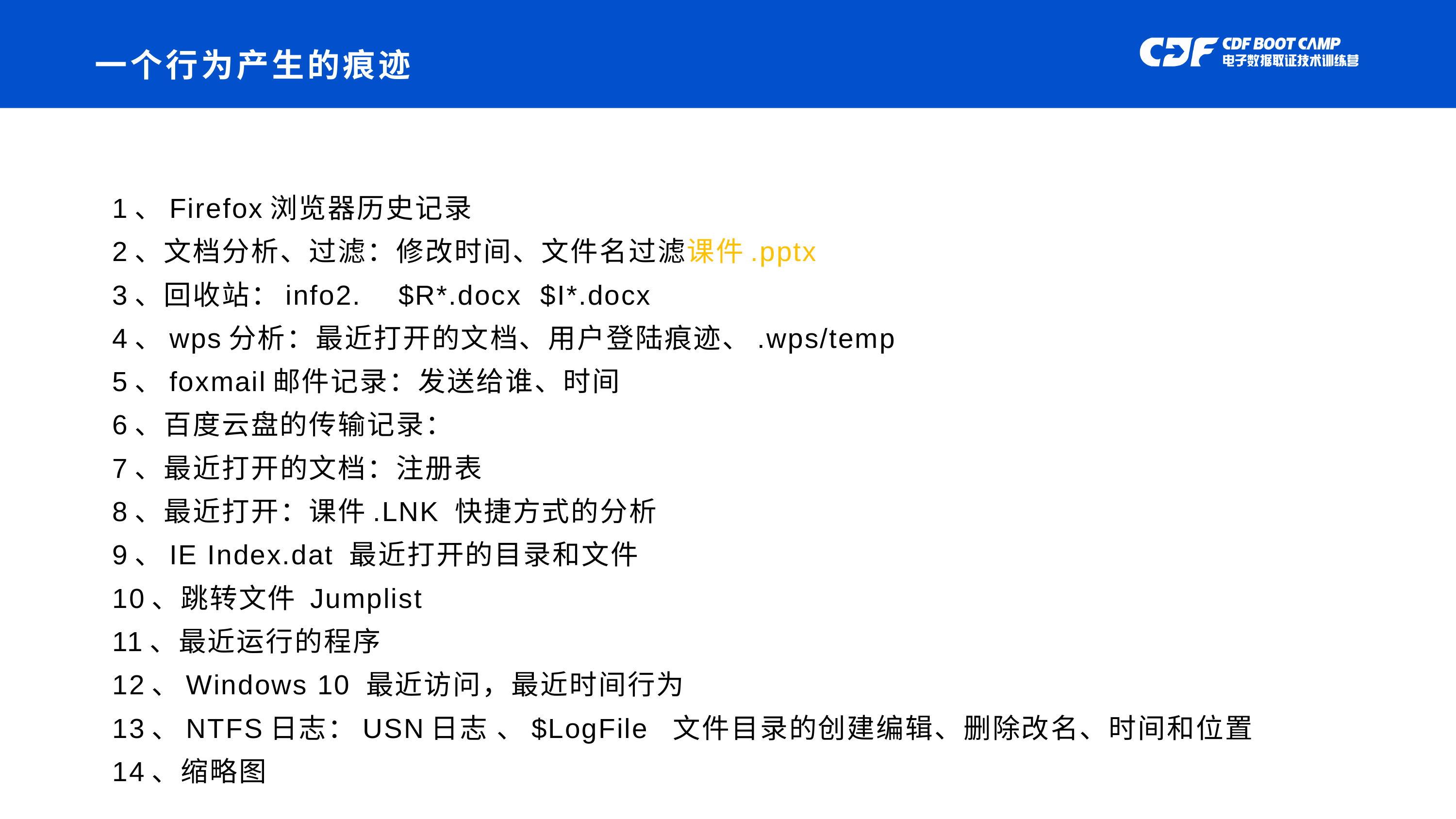

# 一个行为产生的痕迹
1、Firefox浏览器历史记录
2、文档分析、过滤：修改时间、文件名过滤课件.pptx
3、回收站：info2.    $R*.docx  $I*.docx
4、wps分析：最近打开的文档、用户登陆痕迹、.wps/temp
5、foxmail邮件记录：发送给谁、时间
6、百度云盘的传输记录：
7、最近打开的文档：注册表
8、最近打开：课件.LNK 快捷方式的分析
9、IE Index.dat 最近打开的目录和文件
10、跳转文件 Jumplist
11、最近运行的程序
12、Windows 10 最近访问，最近时间行为
13、NTFS日志：USN日志 、$LogFile  文件目录的创建编辑、删除改名、时间和位置
14、缩略图